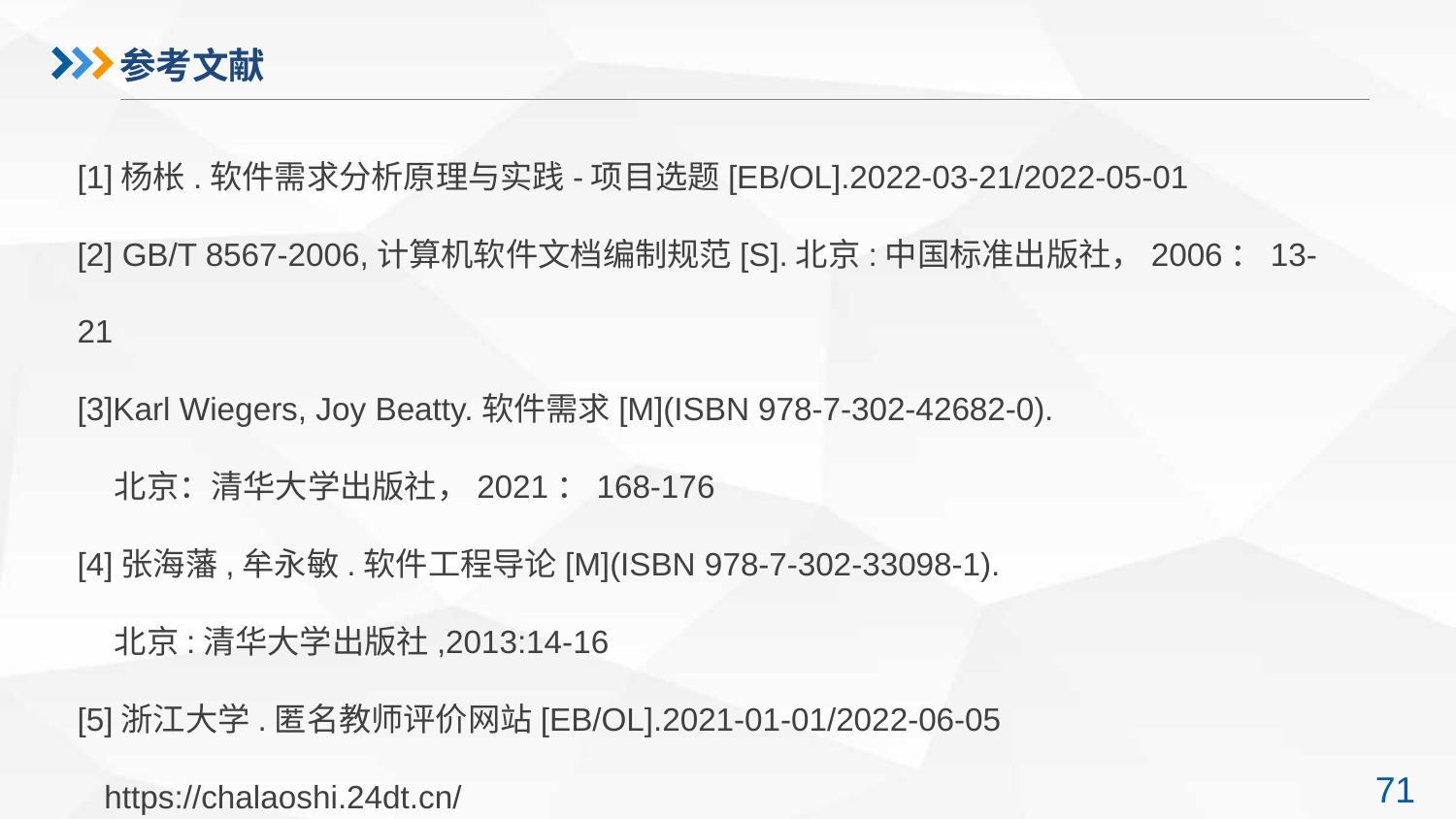

参考文献

[1]杨枨.软件需求分析原理与实践-项目选题[EB/OL].2022-03-21/2022-05-01
[2] GB/T 8567-2006,计算机软件文档编制规范[S].北京:中国标准出版社，2006：13-21
[3]Karl Wiegers, Joy Beatty.软件需求[M](ISBN 978-7-302-42682-0).
    北京：清华大学出版社，2021：168-176
[4]张海藩,牟永敏.软件工程导论[M](ISBN 978-7-302-33098-1).
    北京:清华大学出版社,2013:14-16
[5]浙江大学.匿名教师评价网站[EB/OL].2021-01-01/2022-06-05
   https://chalaoshi.24dt.cn/